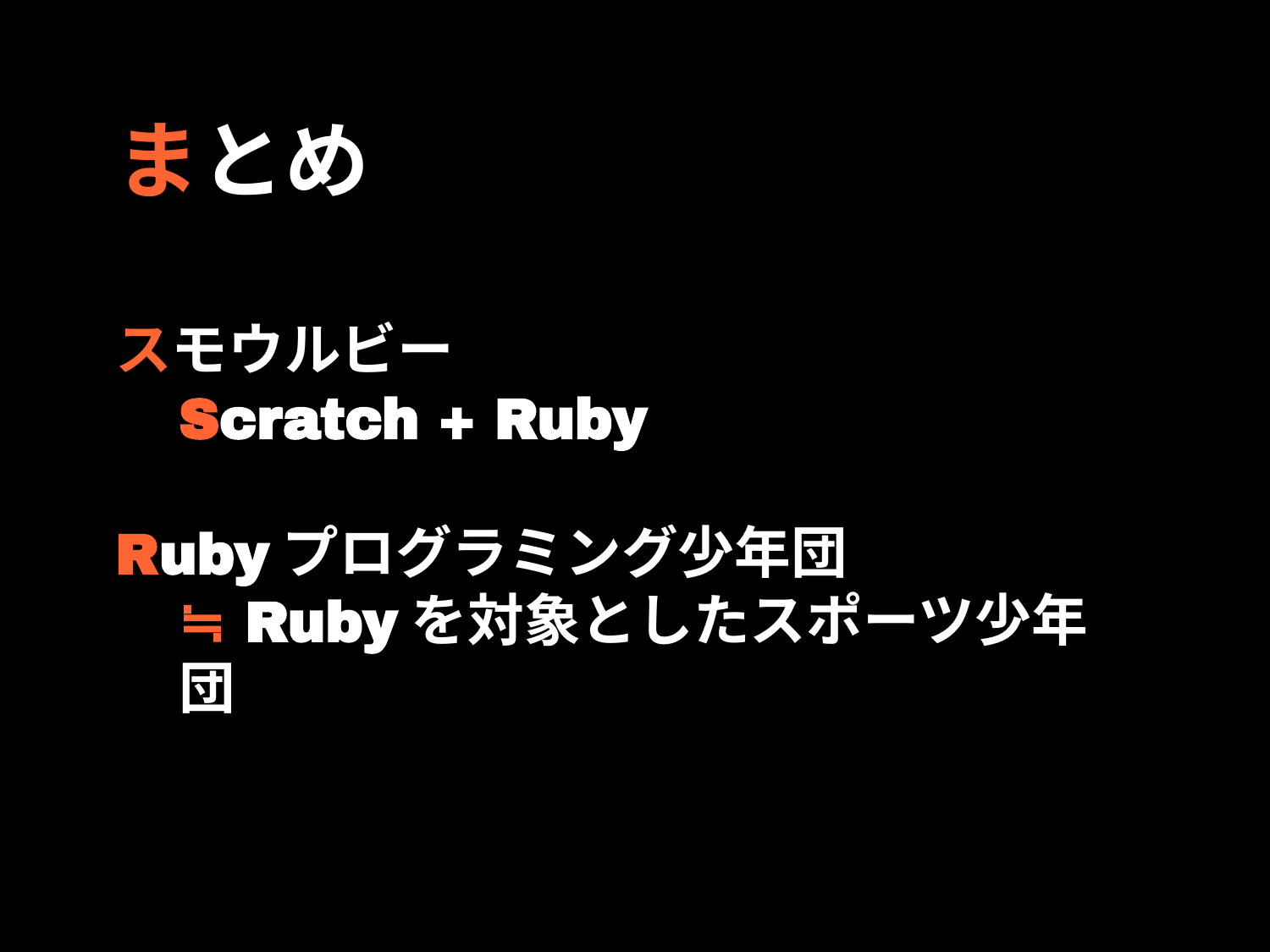

まとめ

スモウルビー
Scratch + Ruby
Rubyプログラミング少年団
≒ Rubyを対象としたスポーツ少年団